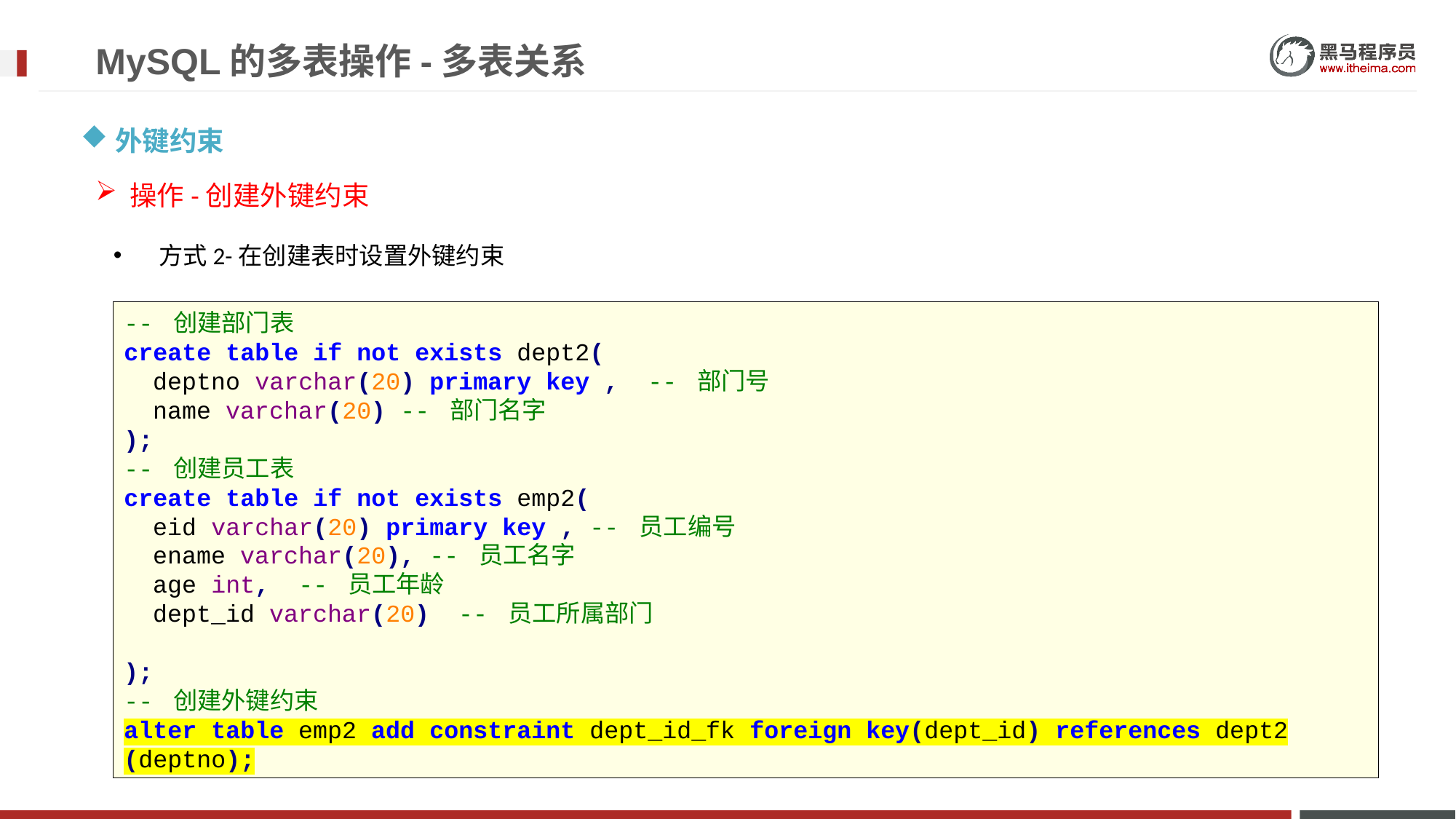

# MySQL的多表操作-多表关系
外键约束
操作-创建外键约束
 方式2-在创建表时设置外键约束
-- 创建部门表
create table if not exists dept2(
  deptno varchar(20) primary key ,  -- 部门号
  name varchar(20) -- 部门名字
);
-- 创建员工表
create table if not exists emp2(
  eid varchar(20) primary key , -- 员工编号
  ename varchar(20), -- 员工名字
  age int,  -- 员工年龄
  dept_id varchar(20)  -- 员工所属部门

);
-- 创建外键约束
alter table emp2 add constraint dept_id_fk foreign key(dept_id) references dept2 (deptno);